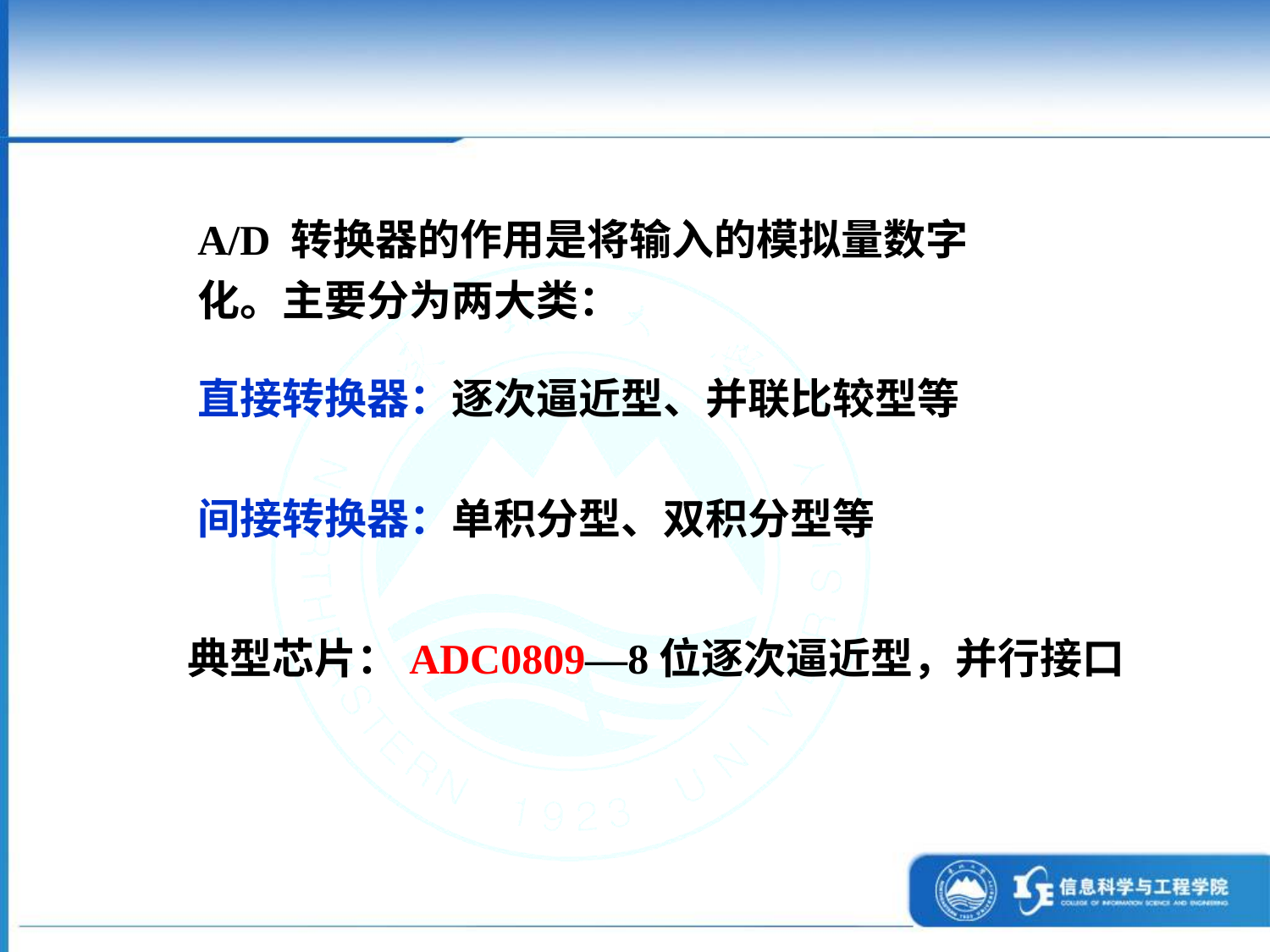

A/D 转换器的作用是将输入的模拟量数字化。主要分为两大类：
直接转换器：逐次逼近型、并联比较型等
间接转换器：单积分型、双积分型等
典型芯片：ADC0809—8位逐次逼近型，并行接口